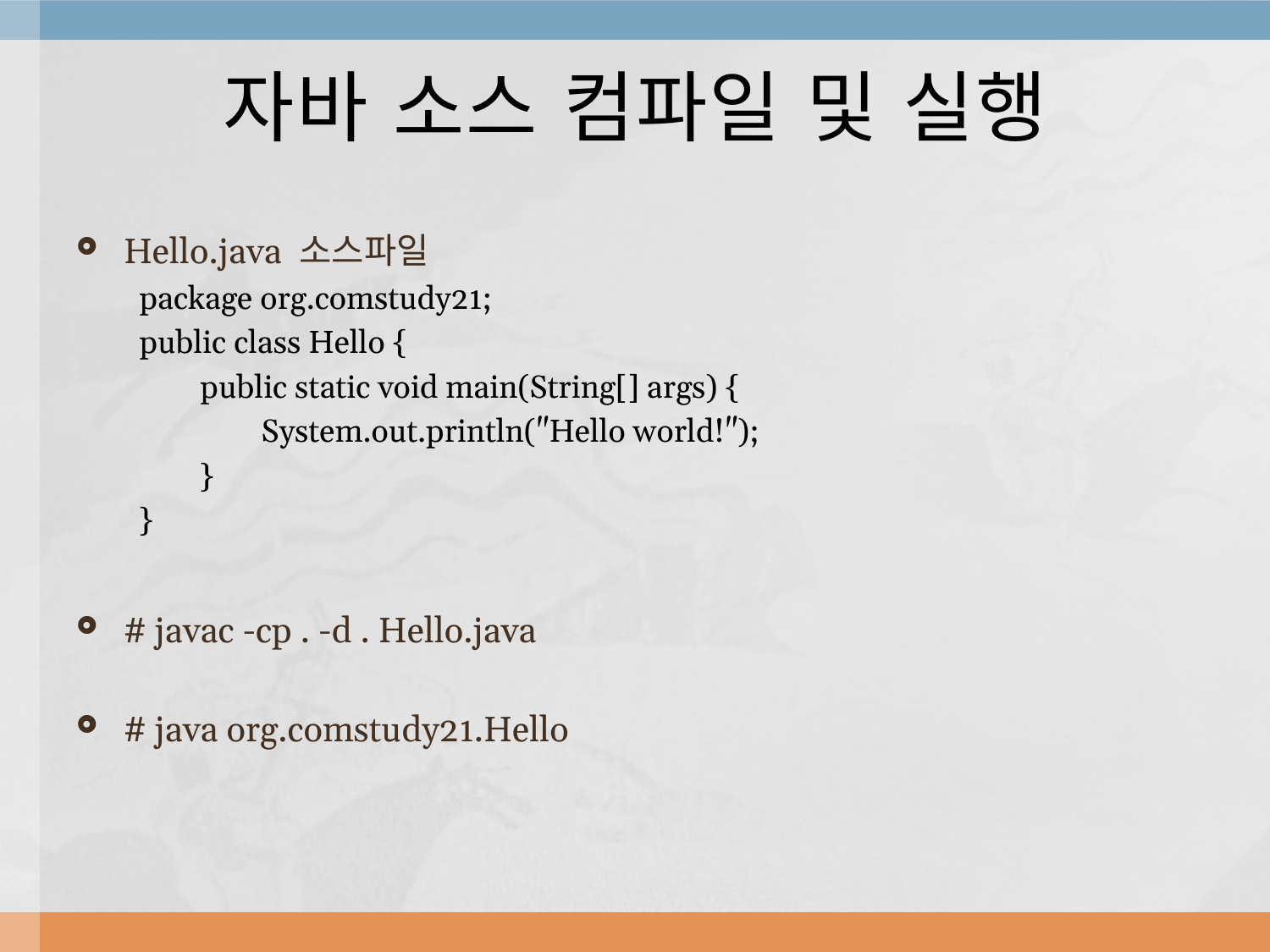

# 자바 소스 컴파일 및 실행
Hello.java 소스파일
package org.comstudy21;
public class Hello {
        public static void main(String[] args) {
                System.out.println("Hello world!");
        }
}

# javac -cp . -d . Hello.java

# java org.comstudy21.Hello